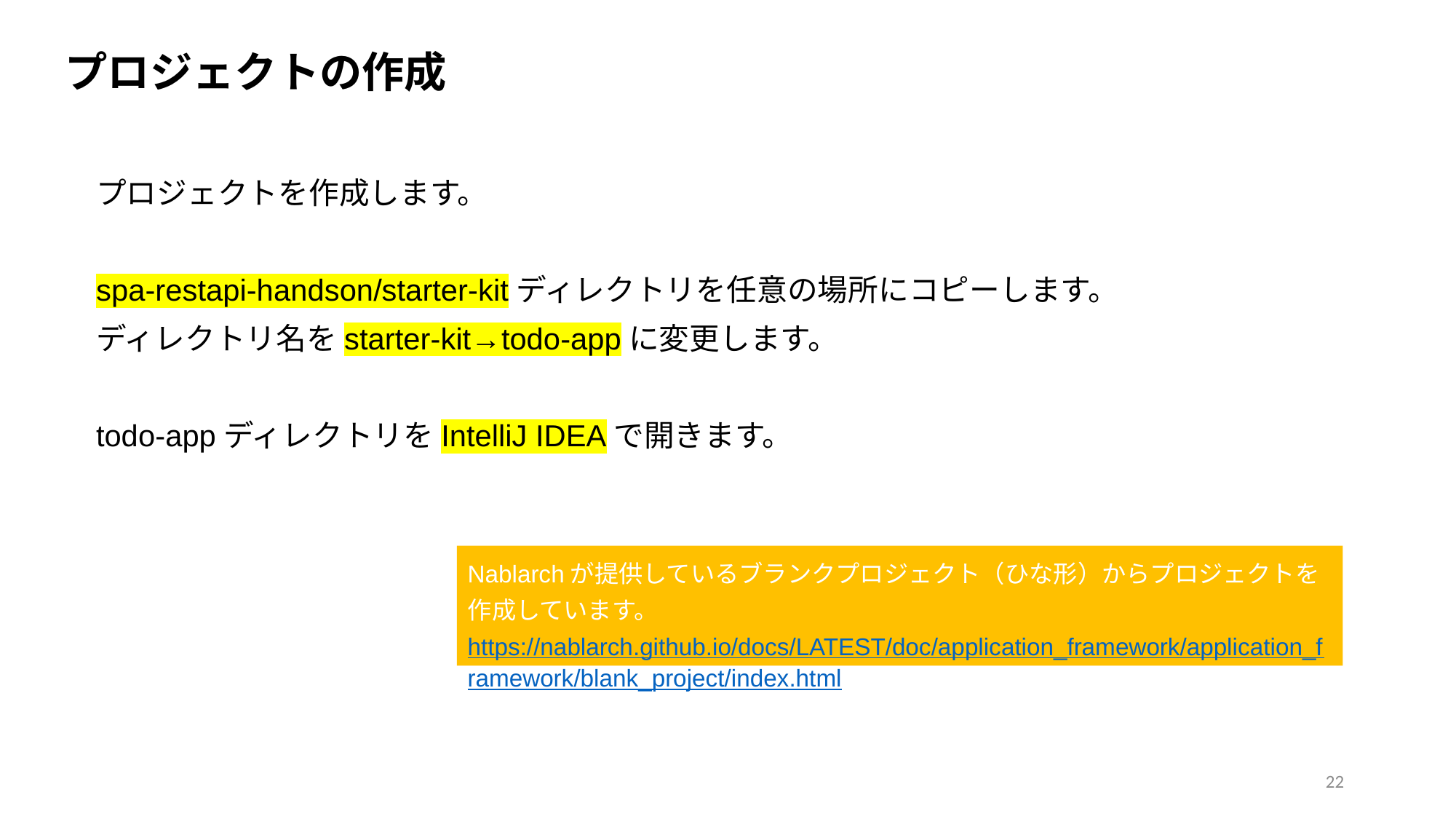

プロジェクトの作成
プロジェクトを作成します。

spa-restapi-handson/starter-kitディレクトリを任意の場所にコピーします。
ディレクトリ名をstarter-kit→todo-appに変更します。

todo-appディレクトリをIntelliJ IDEAで開きます。

Nablarchが提供しているブランクプロジェクト（ひな形）からプロジェクトを作成しています。
https://nablarch.github.io/docs/LATEST/doc/application_framework/application_framework/blank_project/index.html
22